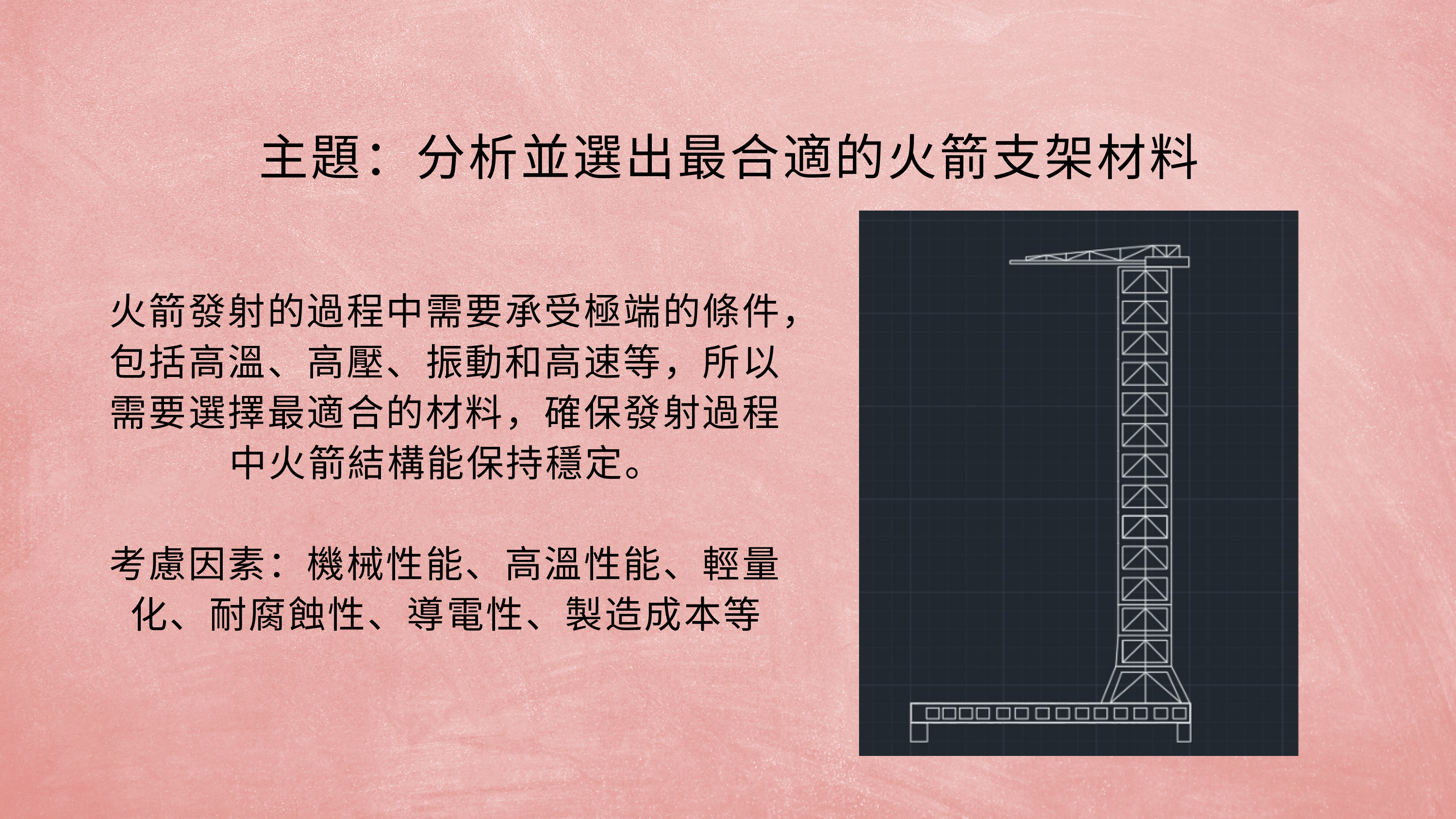

主題：分析並選出最合適的火箭支架材料

火箭發射的過程中需要承受極端的條件，包括高溫、高壓、振動和高速等，所以需要選擇最適合的材料，確保發射過程中火箭結構能保持穩定。

考慮因素：機械性能、高溫性能、輕量化、耐腐蝕性、導電性、製造成本等